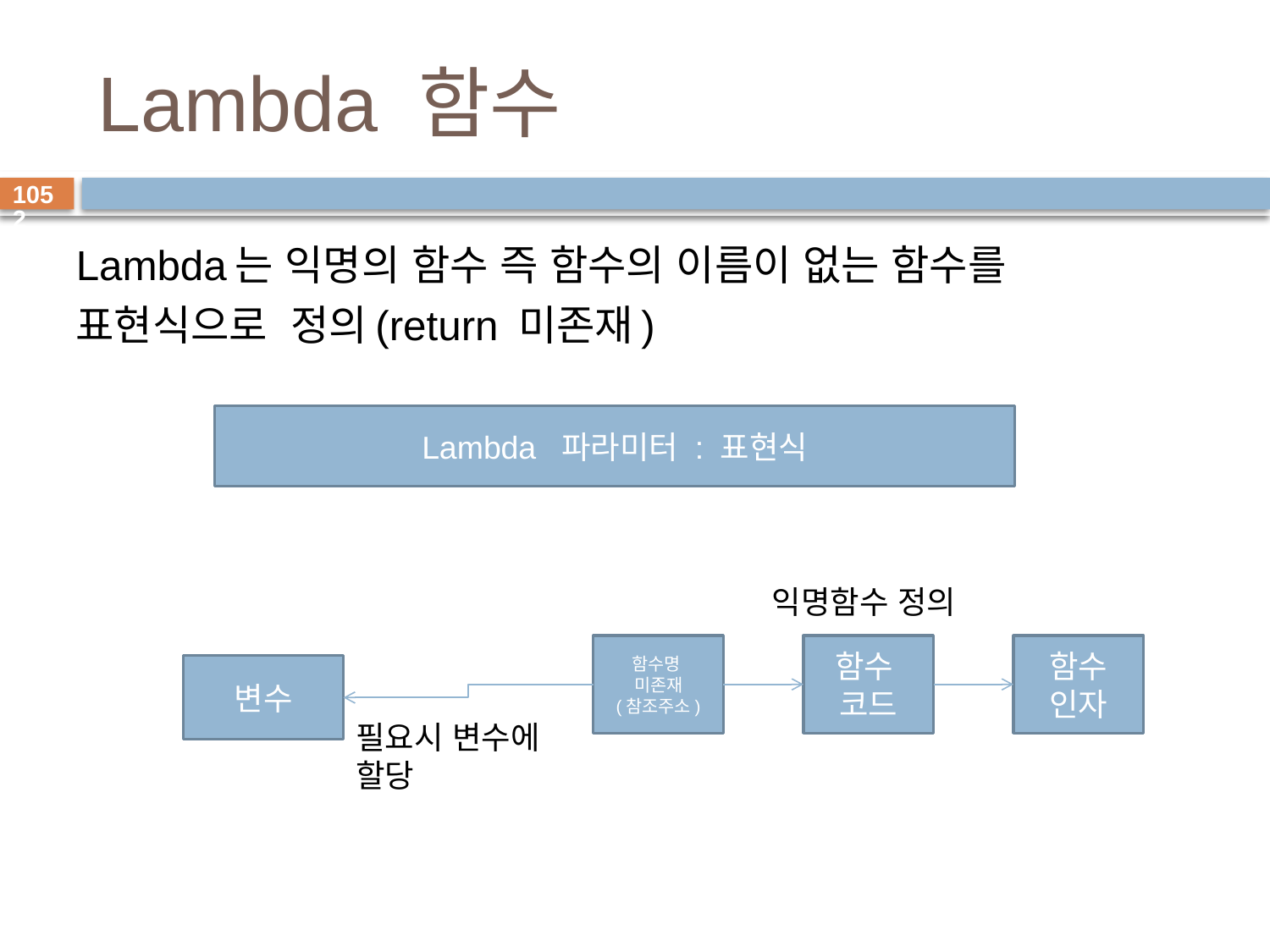

# Lambda 함수
1052
Lambda는 익명의 함수 즉 함수의 이름이 없는 함수를 표현식으로  정의(return 미존재)

Lambda  파라미터 : 표현식
익명함수 정의
함수명
미존재
(참조주소)
함수
코드
함수
인자
변수
필요시 변수에 할당